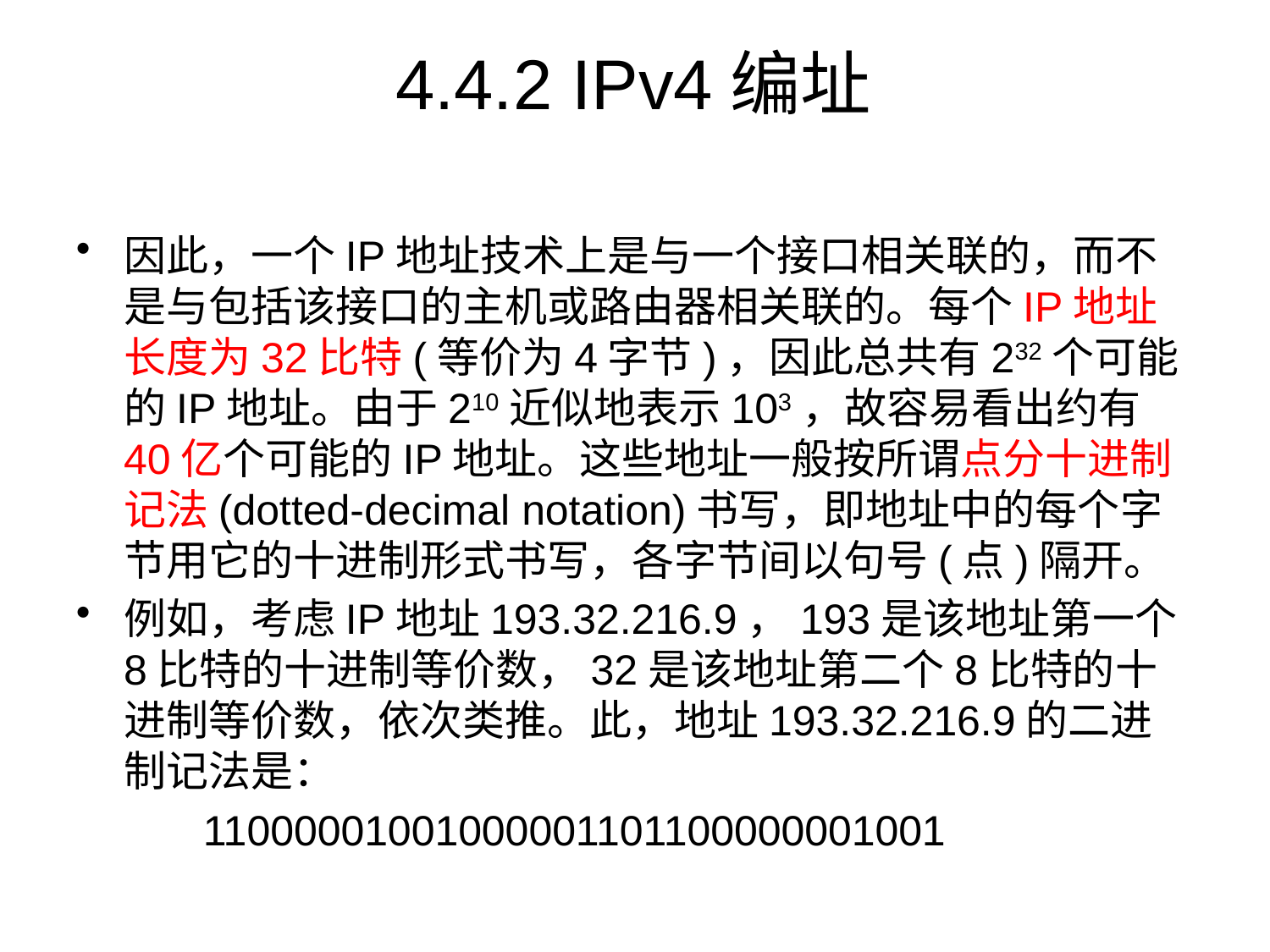

# 4.4.2 IPv4编址
因此，一个IP地址技术上是与一个接口相关联的，而不是与包括该接口的主机或路由器相关联的。每个IP地址长度为32比特(等价为4字节)，因此总共有232个可能的IP地址。由于210近似地表示103，故容易看出约有40亿个可能的IP地址。这些地址一般按所谓点分十进制记法(dotted-decimal notation)书写，即地址中的每个字节用它的十进制形式书写，各字节间以句号(点)隔开。
例如，考虑IP地址193.32.216.9，193是该地址第一个8比特的十进制等价数，32是该地址第二个8比特的十进制等价数，依次类推。此，地址193.32.216.9的二进制记法是：
	11000001001000001101100000001001